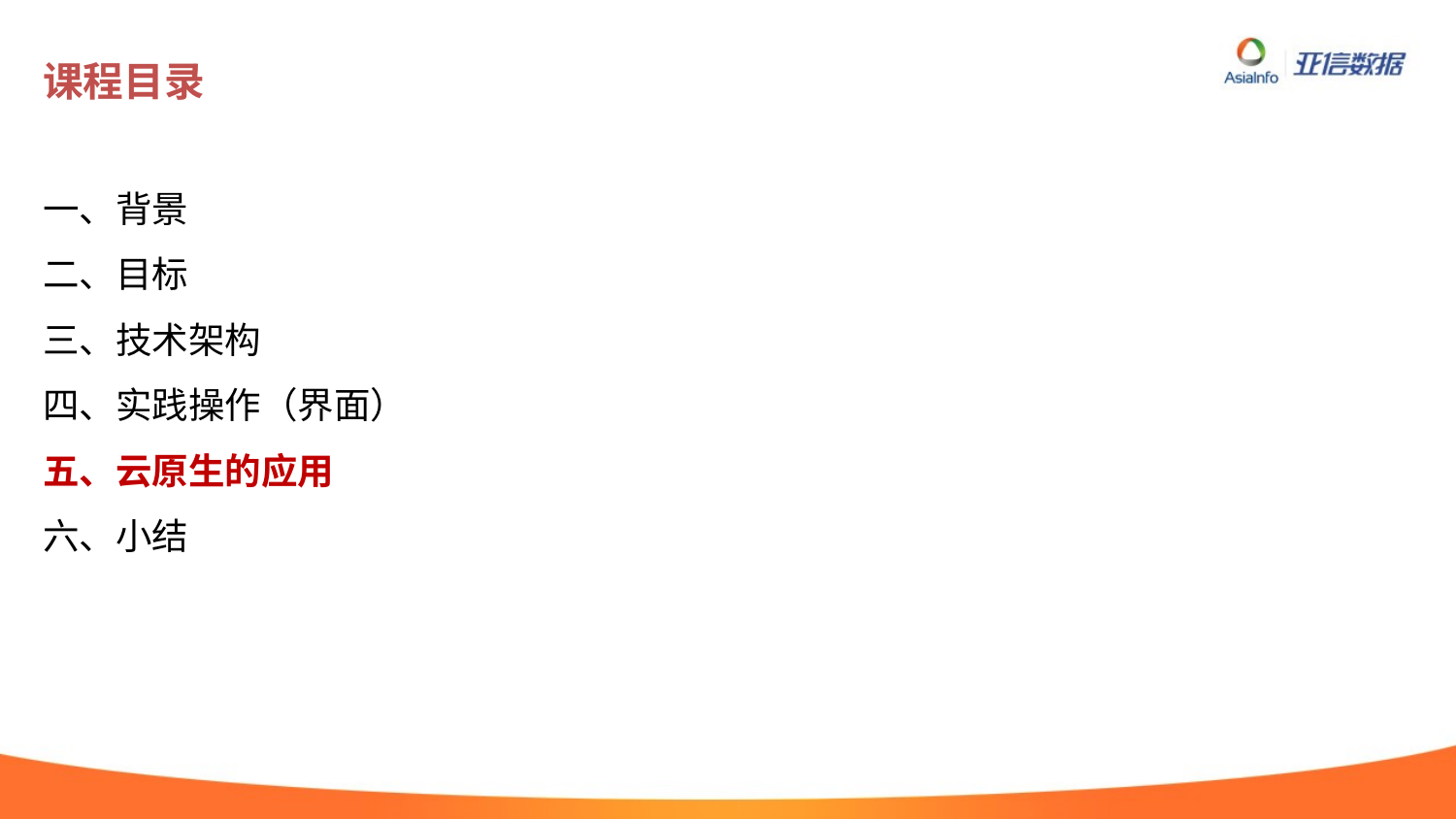

# 课程目录
一、背景
二、目标
三、技术架构
四、实践操作（界面）
五、云原生的应用
六、小结